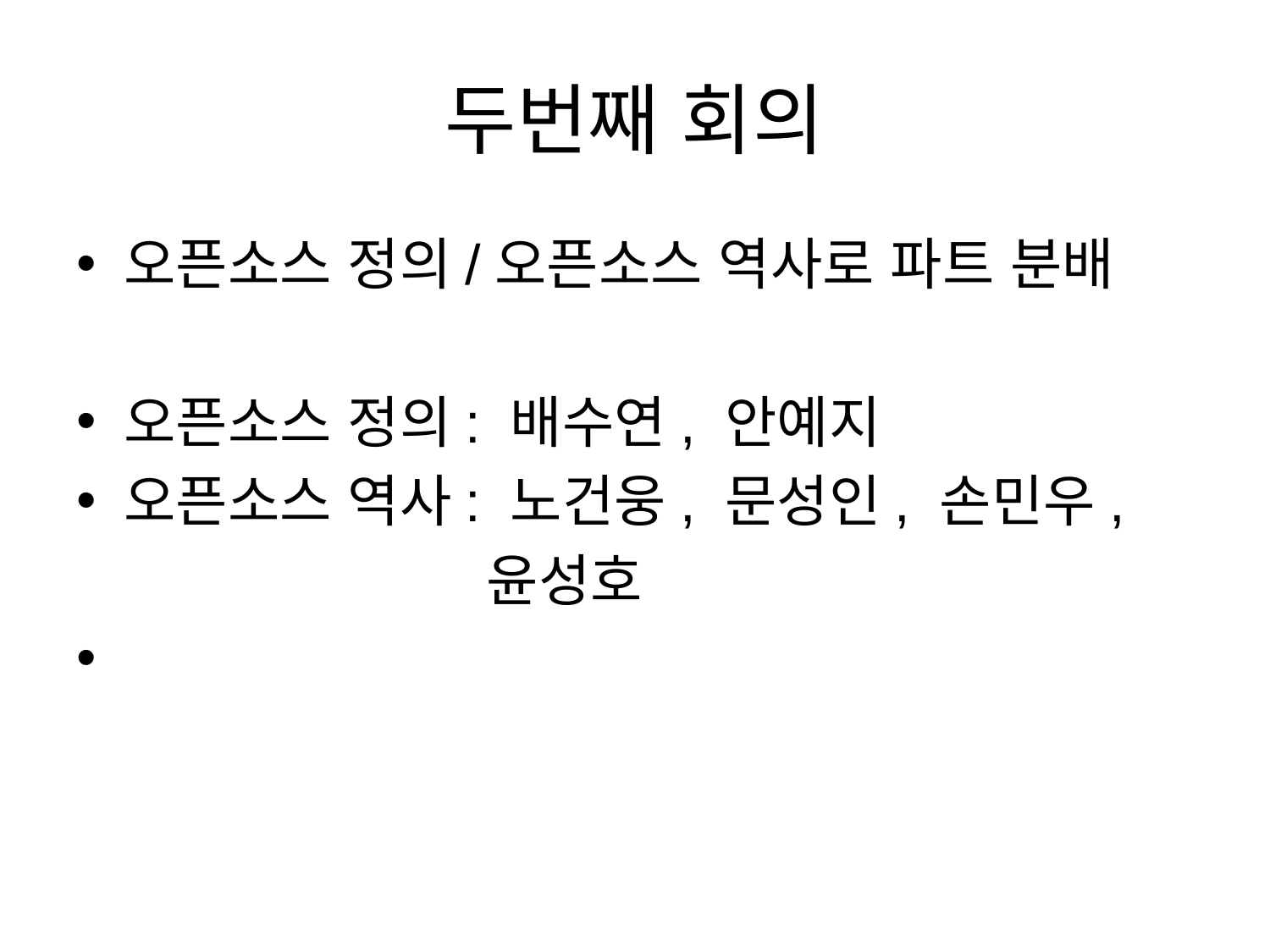

# 두번째 회의
오픈소스 정의/오픈소스 역사로 파트 분배

오픈소스 정의: 배수연, 안예지
오픈소스 역사: 노건웅, 문성인, 손민우,
                         윤성호